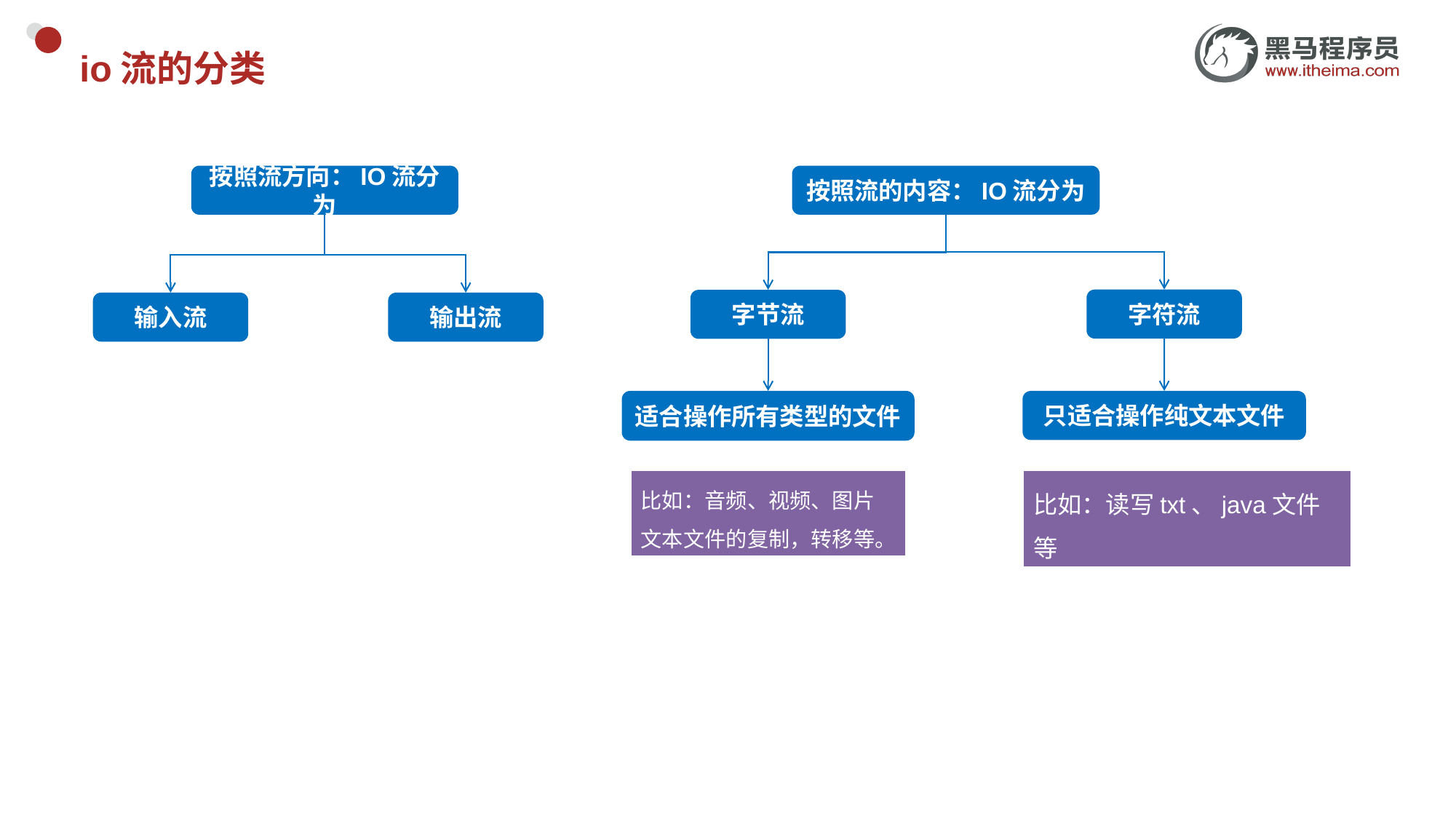

# io流的分类
按照流方向：IO流分为
按照流的内容：IO流分为
字符流
字节流
输入流
输出流
适合操作所有类型的文件
只适合操作纯文本文件
比如：音频、视频、图片
文本文件的复制，转移等。
比如：读写txt、java文件等